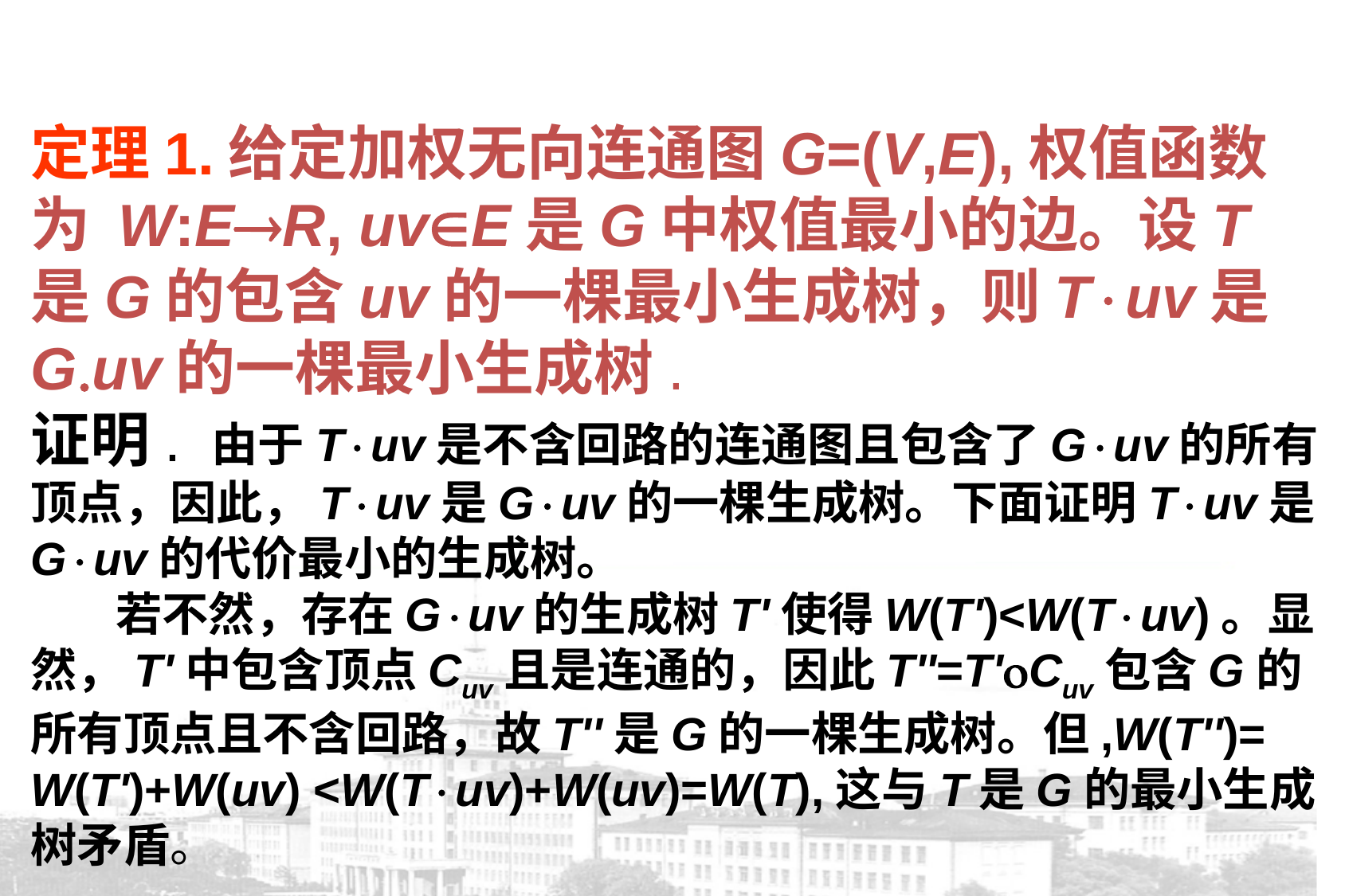

定理1.给定加权无向连通图G=(V,E),权值函数为 W:E→R, uv∈E是G中权值最小的边。设T是G的包含uv的一棵最小生成树，则T⋅uv是G.uv的一棵最小生成树.
证明. 由于T⋅uv是不含回路的连通图且包含了G⋅uv的所有顶点，因此，T⋅uv是G⋅uv的一棵生成树。下面证明T⋅uv是G⋅uv的代价最小的生成树。
       若不然，存在G⋅uv的生成树T'使得W(T')<W(T⋅uv)。显然，T'中包含顶点Cuv且是连通的，因此T''=T'οCuv包含G的所有顶点且不含回路，故T''是G的一棵生成树。但,W(T'')= W(T')+W(uv) <W(T⋅uv)+W(uv)=W(T),这与T是G的最小生成树矛盾。